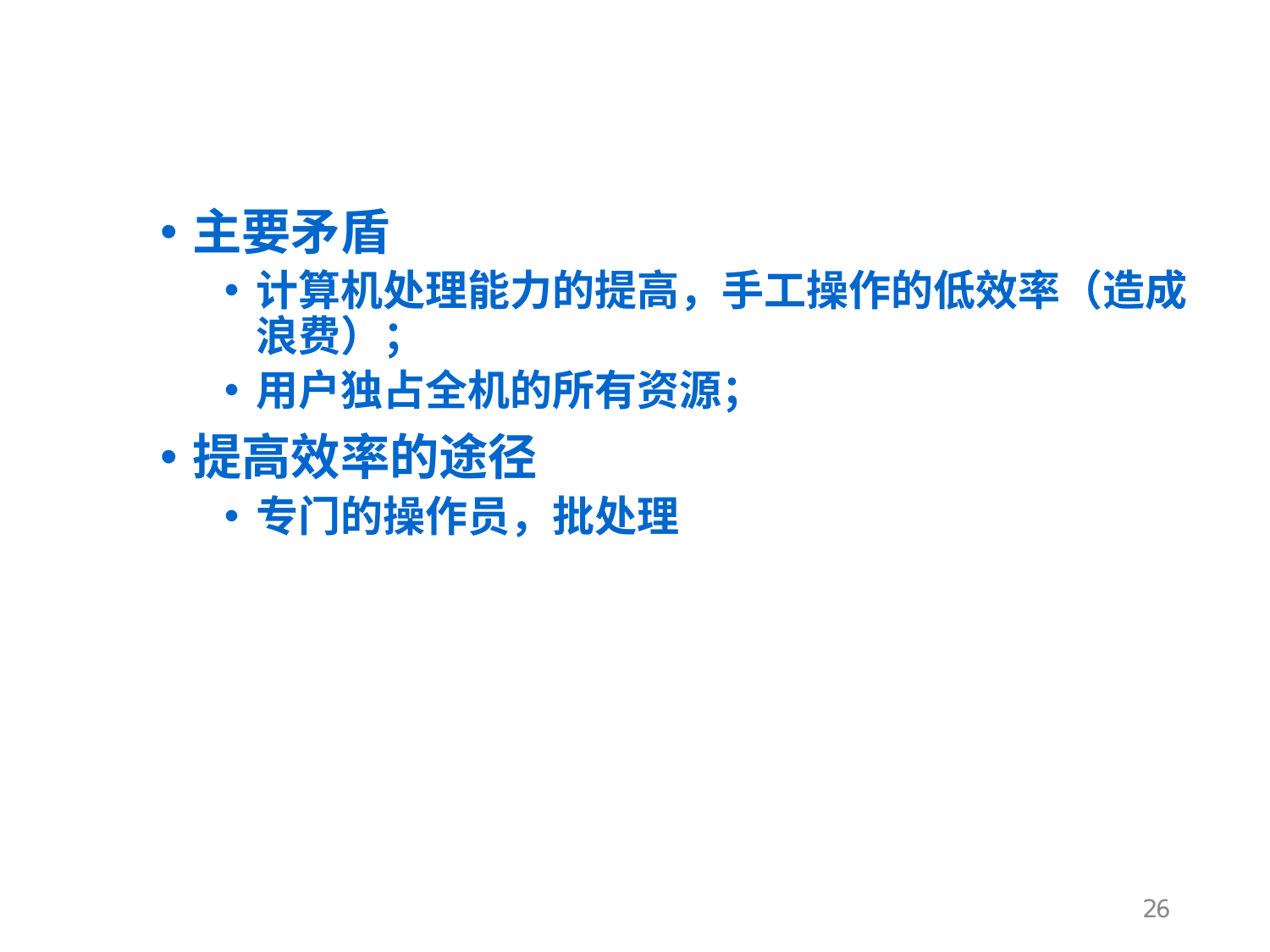

主要矛盾
计算机处理能力的提高，手工操作的低效率（造成浪费）；
用户独占全机的所有资源；
提高效率的途径
专门的操作员，批处理
26